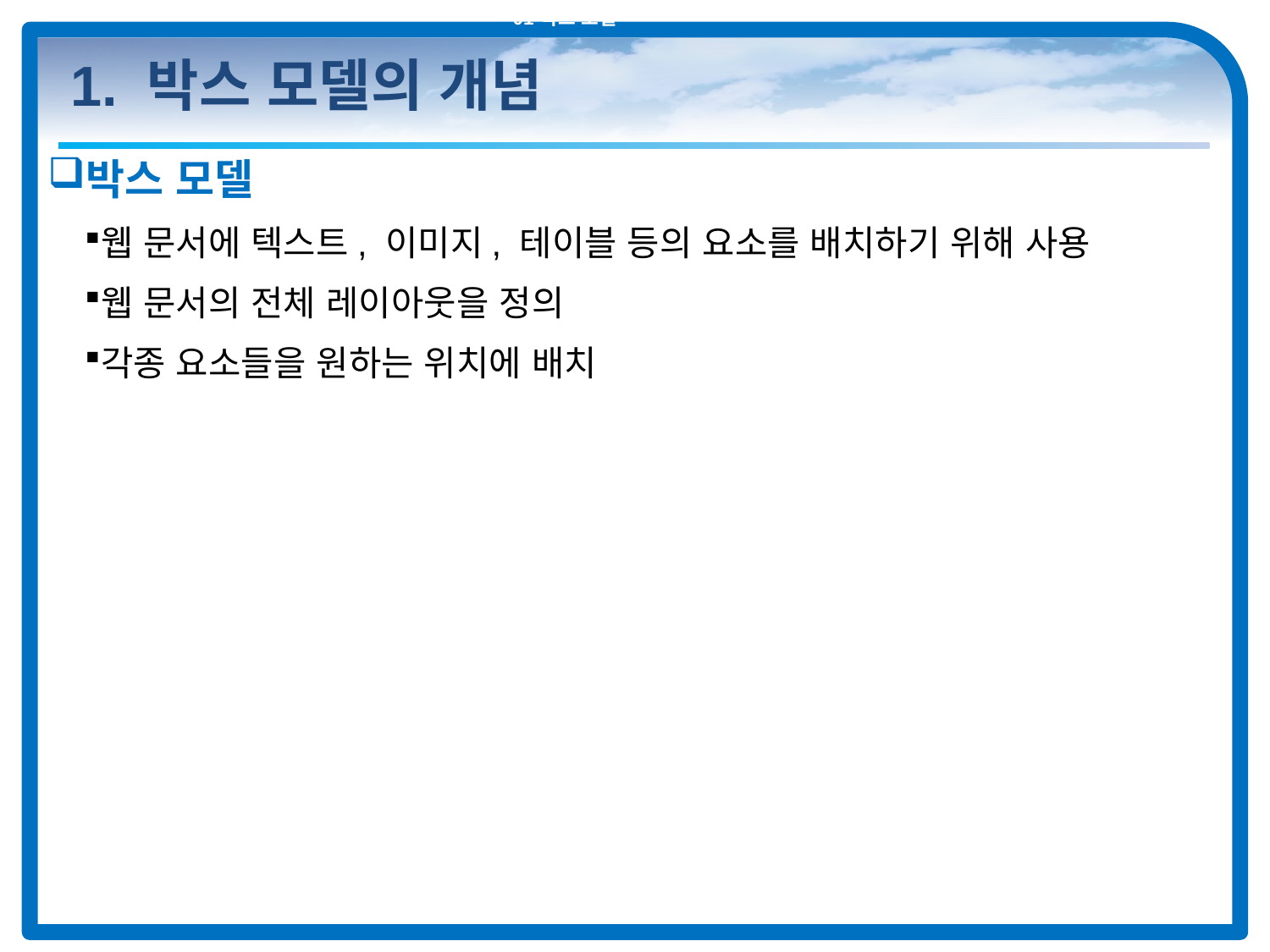

01 박스 모델
# 1. 박스 모델의 개념
박스 모델
웹 문서에 텍스트, 이미지, 테이블 등의 요소를 배치하기 위해 사용
웹 문서의 전체 레이아웃을 정의
각종 요소들을 원하는 위치에 배치